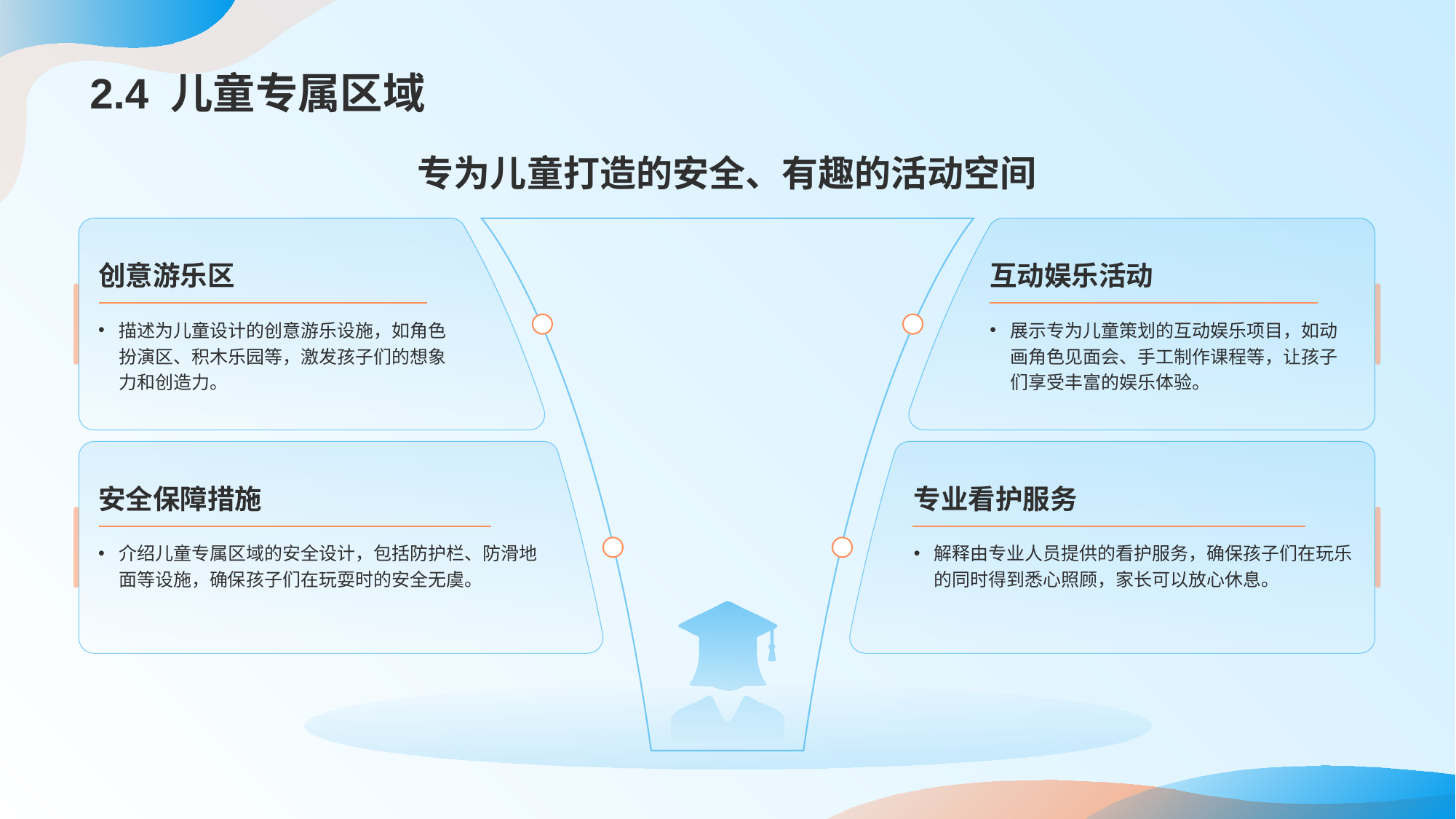

# 2.4 儿童专属区域
专为儿童打造的安全、有趣的活动空间

创意游乐区

描述为儿童设计的创意游乐设施，如角色扮演区、积木乐园等，激发孩子们的想象力和创造力。

互动娱乐活动

展示专为儿童策划的互动娱乐项目，如动画角色见面会、手工制作课程等，让孩子们享受丰富的娱乐体验。

安全保障措施

介绍儿童专属区域的安全设计，包括防护栏、防滑地面等设施，确保孩子们在玩耍时的安全无虞。

专业看护服务

解释由专业人员提供的看护服务，确保孩子们在玩乐的同时得到悉心照顾，家长可以放心休息。